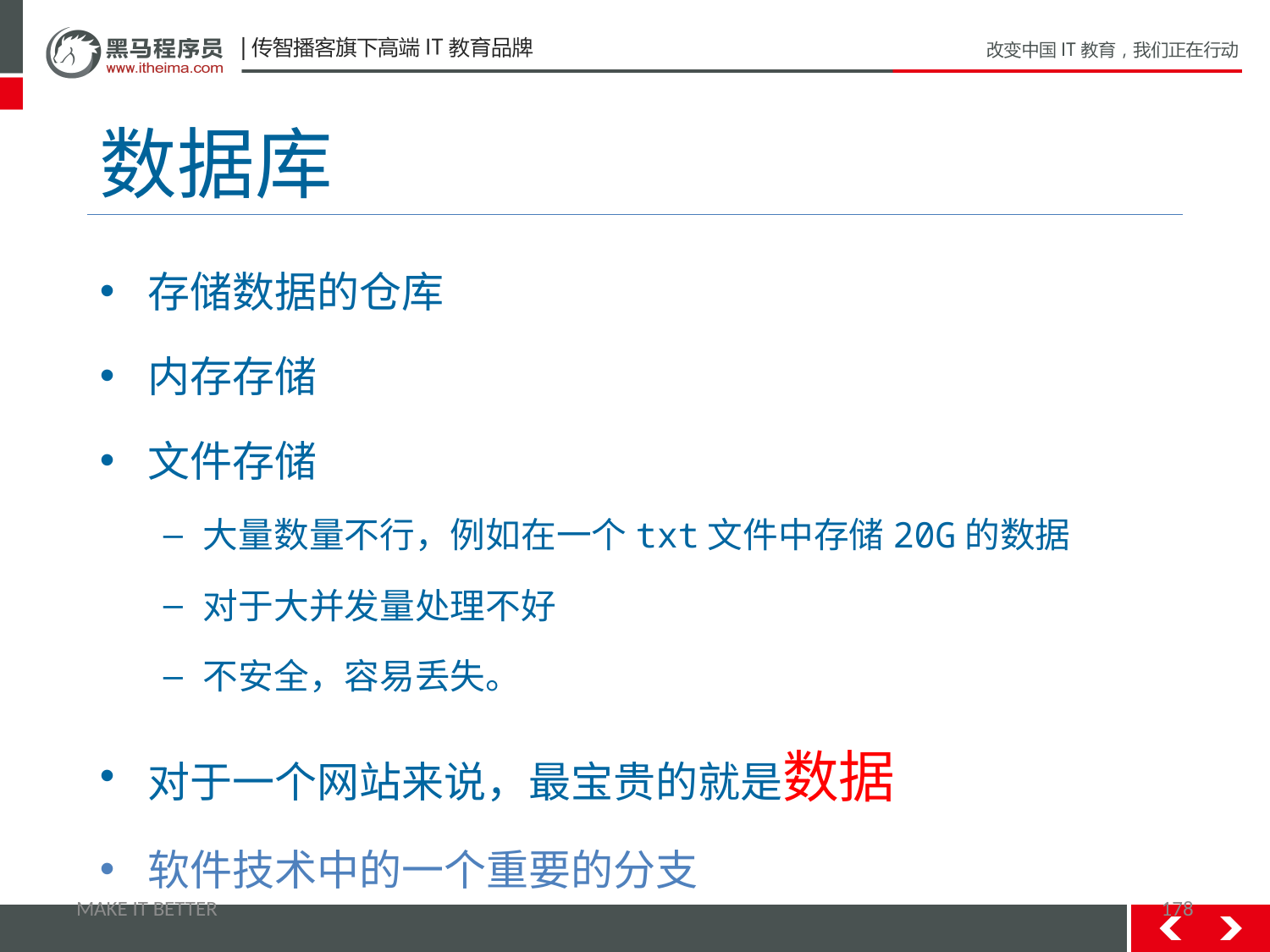

# 数据库
存储数据的仓库
内存存储
文件存储
大量数量不行，例如在一个txt文件中存储20G的数据
对于大并发量处理不好
不安全，容易丢失。
对于一个网站来说，最宝贵的就是数据
软件技术中的一个重要的分支
MAKE IT BETTER
178